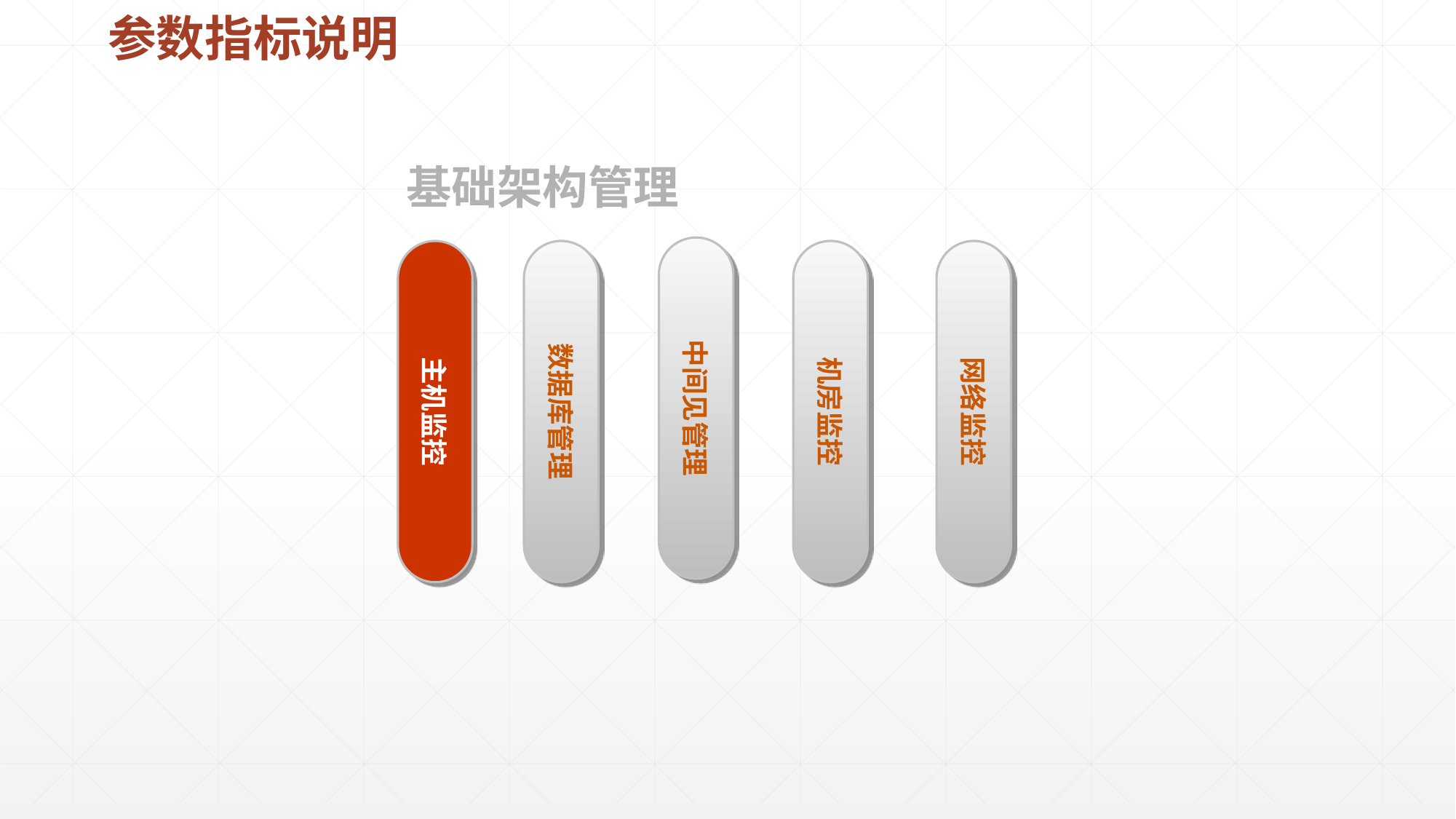

# 参数指标说明
基础架构管理
中间见管理
主机监控
数据库管理
机房监控
网络监控